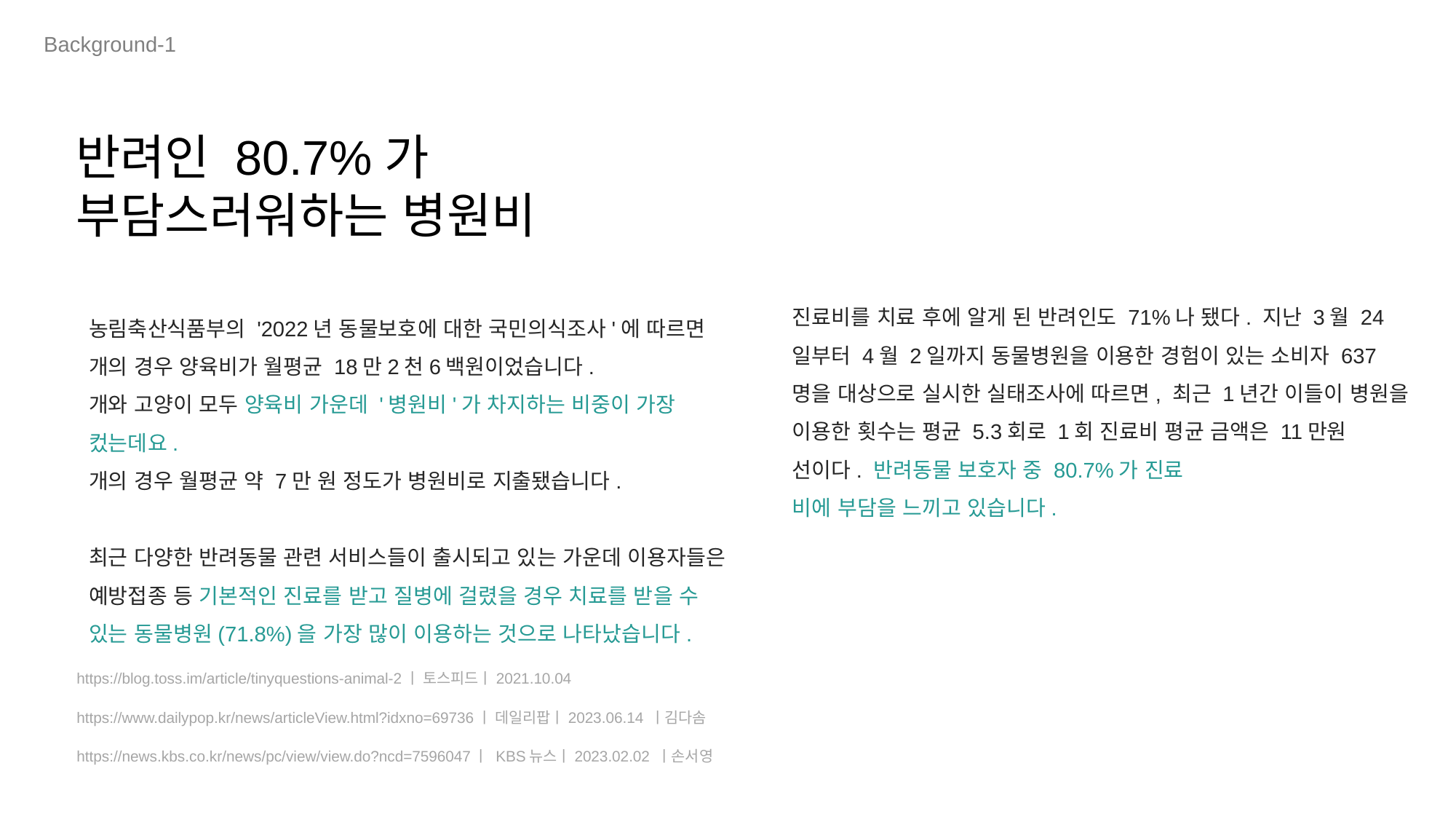

Background-1
반려인 80.7%가
부담스러워하는 병원비
진료비를 치료 후에 알게 된 반려인도 71%나 됐다. 지난 3월 24일부터 4월 2일까지 동물병원을 이용한 경험이 있는 소비자 637명을 대상으로 실시한 실태조사에 따르면, 최근 1년간 이들이 병원을 이용한 횟수는 평균 5.3회로 1회 진료비 평균 금액은 11만원 선이다. 반려동물 보호자 중 80.7%가 진료
비에 부담을 느끼고 있습니다.
농림축산식품부의 '2022년 동물보호에 대한 국민의식조사'에 따르면
개의 경우 양육비가 월평균 18만2천6백원이었습니다.
개와 고양이 모두 양육비 가운데 '병원비'가 차지하는 비중이 가장 컸는데요.
개의 경우 월평균 약 7만 원 정도가 병원비로 지출됐습니다.

최근 다양한 반려동물 관련 서비스들이 출시되고 있는 가운데 이용자들은 예방접종 등 기본적인 진료를 받고 질병에 걸렸을 경우 치료를 받을 수 있는 동물병원(71.8%)을 가장 많이 이용하는 것으로 나타났습니다.
https://blog.toss.im/article/tinyquestions-animal-2ㅣ 토스피드ㅣ2021.10.04
https://www.dailypop.kr/news/articleView.html?idxno=69736ㅣ 데일리팝ㅣ2023.06.14 ㅣ김다솜
https://news.kbs.co.kr/news/pc/view/view.do?ncd=7596047ㅣ KBS뉴스ㅣ2023.02.02 ㅣ손서영